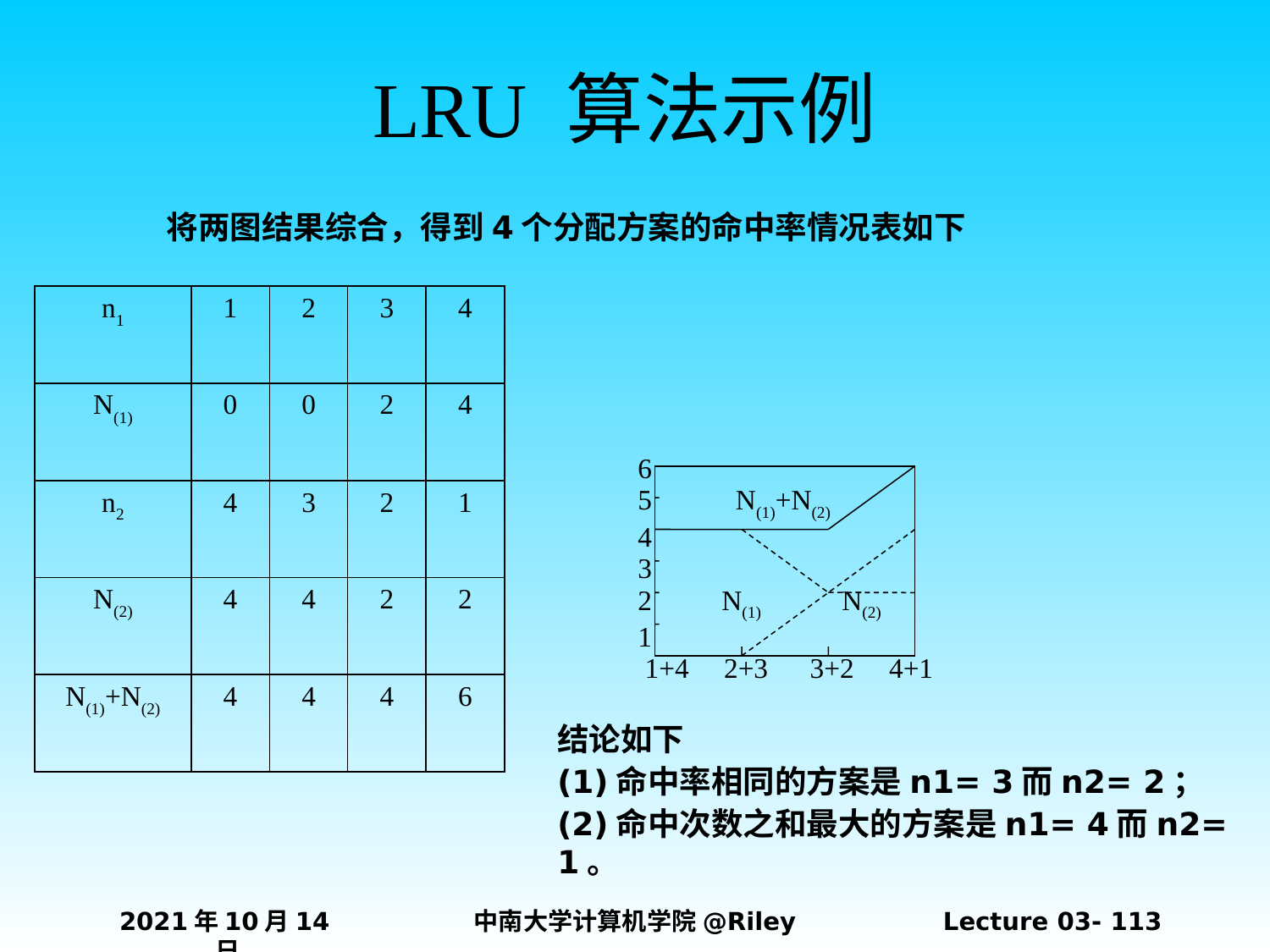

# LRU 算法示例
将两图结果综合，得到4个分配方案的命中率情况表如下
| n1 | 1 | 2 | 3 | 4 |
| --- | --- | --- | --- | --- |
| N(1) | 0 | 0 | 2 | 4 |
| n2 | 4 | 3 | 2 | 1 |
| N(2) | 4 | 4 | 2 | 2 |
| N(1)+N(2) | 4 | 4 | 4 | 6 |

| 6 5 N(1)+N(2) 4 3 2 N(1) N(2) 1 1+4 2+3 3+2 4+1 |
| --- |

结论如下
(1)命中率相同的方案是n1= 3而n2= 2；
(2)命中次数之和最大的方案是n1= 4而n2= 1。
2021年10月14日
中南大学计算机学院@Riley
Lecture 03- 113